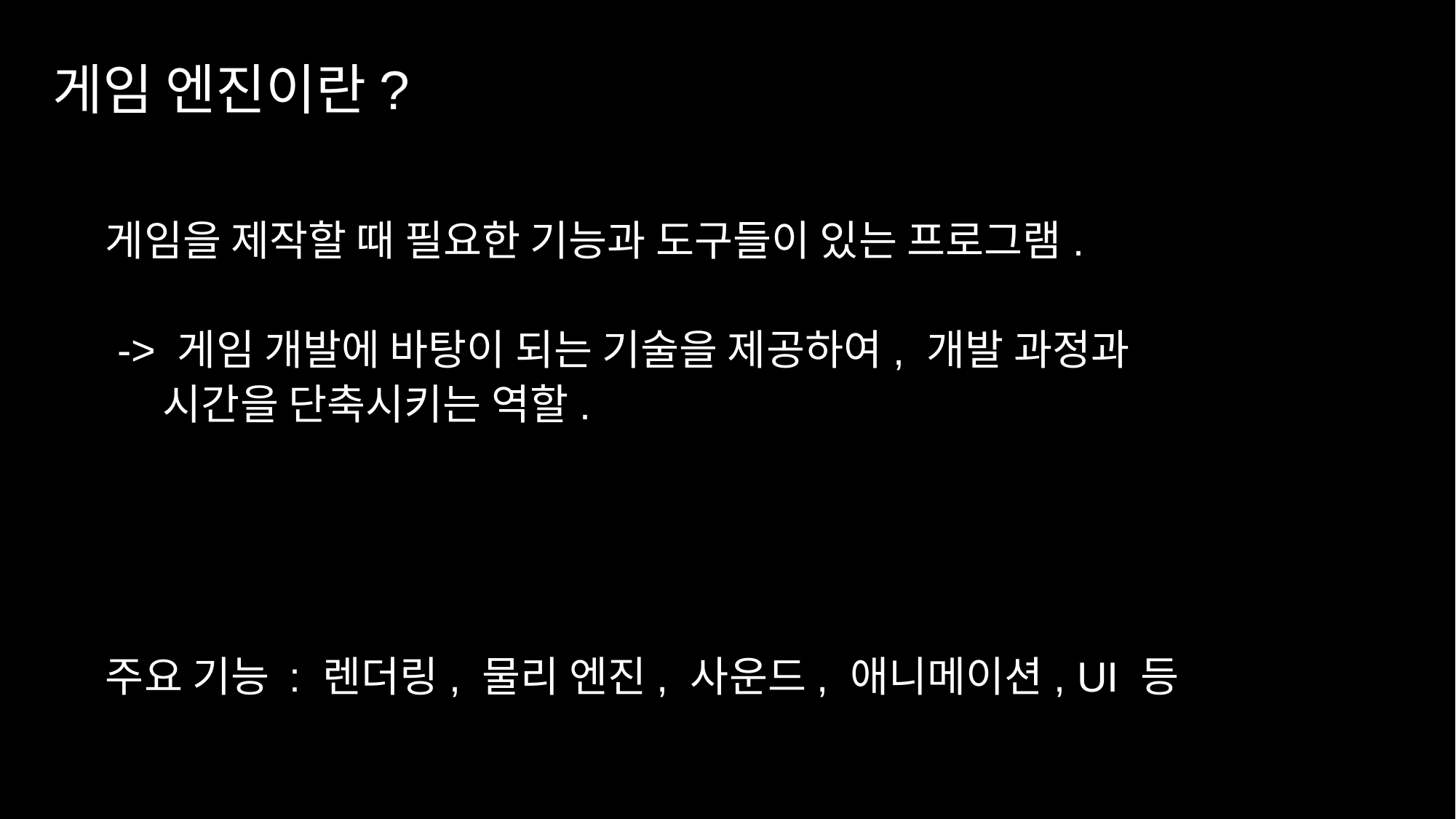

# 게임 엔진이란?
게임을 제작할 때 필요한 기능과 도구들이 있는 프로그램.

 -> 게임 개발에 바탕이 되는 기술을 제공하여, 개발 과정과
     시간을 단축시키는 역할.

주요 기능 : 렌더링, 물리 엔진, 사운드, 애니메이션, UI 등